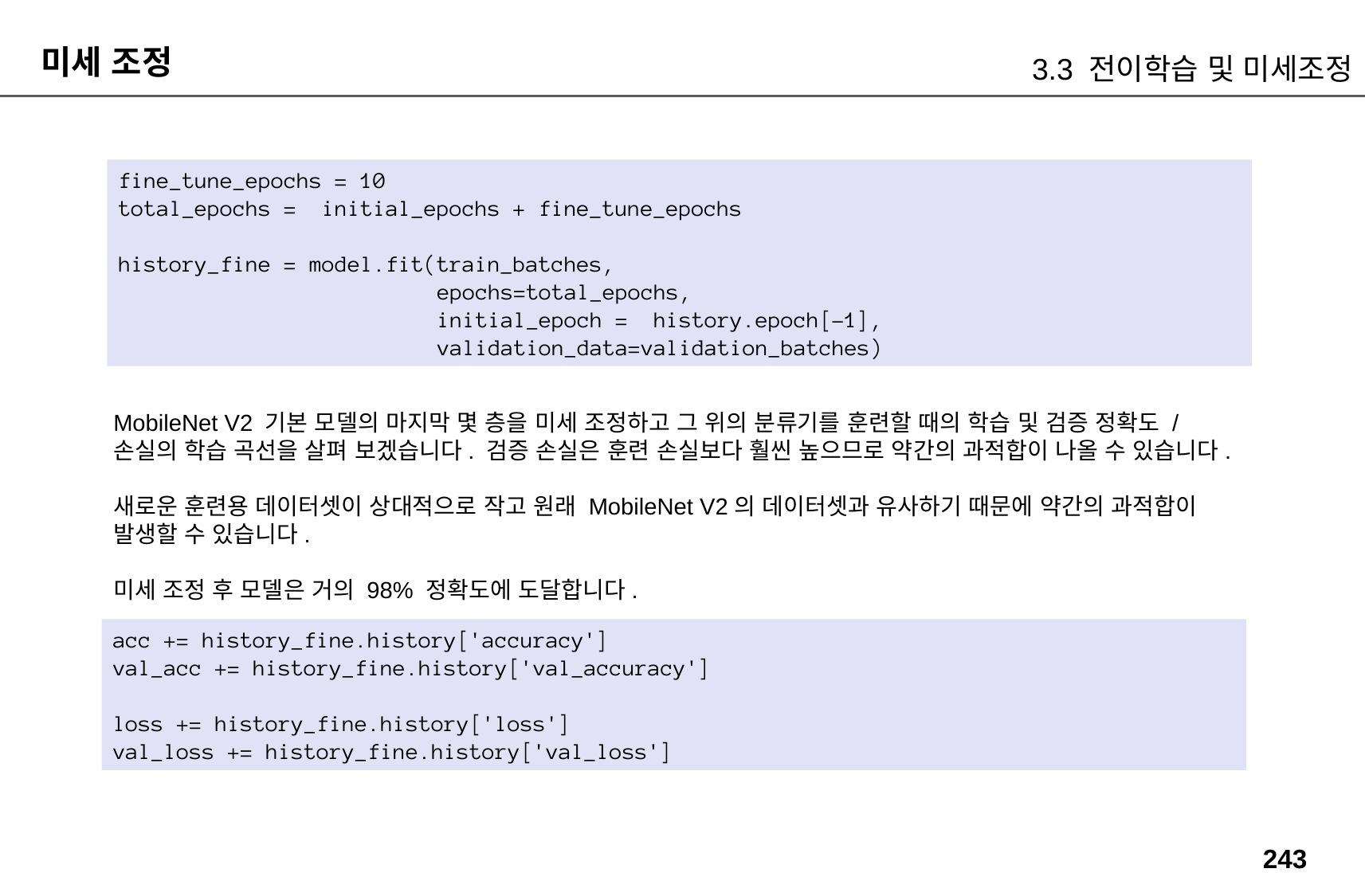

미세 조정
3.3 전이학습 및 미세조정
fine_tune_epochs = 10
total_epochs =  initial_epochs + fine_tune_epochs

history_fine = model.fit(train_batches,
                         epochs=total_epochs,
                         initial_epoch =  history.epoch[-1],
                         validation_data=validation_batches)
MobileNet V2 기본 모델의 마지막 몇 층을 미세 조정하고 그 위의 분류기를 훈련할 때의 학습 및 검증 정확도 / 손실의 학습 곡선을 살펴 보겠습니다. 검증 손실은 훈련 손실보다 훨씬 높으므로 약간의 과적합이 나올 수 있습니다.

새로운 훈련용 데이터셋이 상대적으로 작고 원래 MobileNet V2의 데이터셋과 유사하기 때문에 약간의 과적합이 발생할 수 있습니다.

미세 조정 후 모델은 거의 98% 정확도에 도달합니다.
acc += history_fine.history['accuracy']
val_acc += history_fine.history['val_accuracy']

loss += history_fine.history['loss']
val_loss += history_fine.history['val_loss']